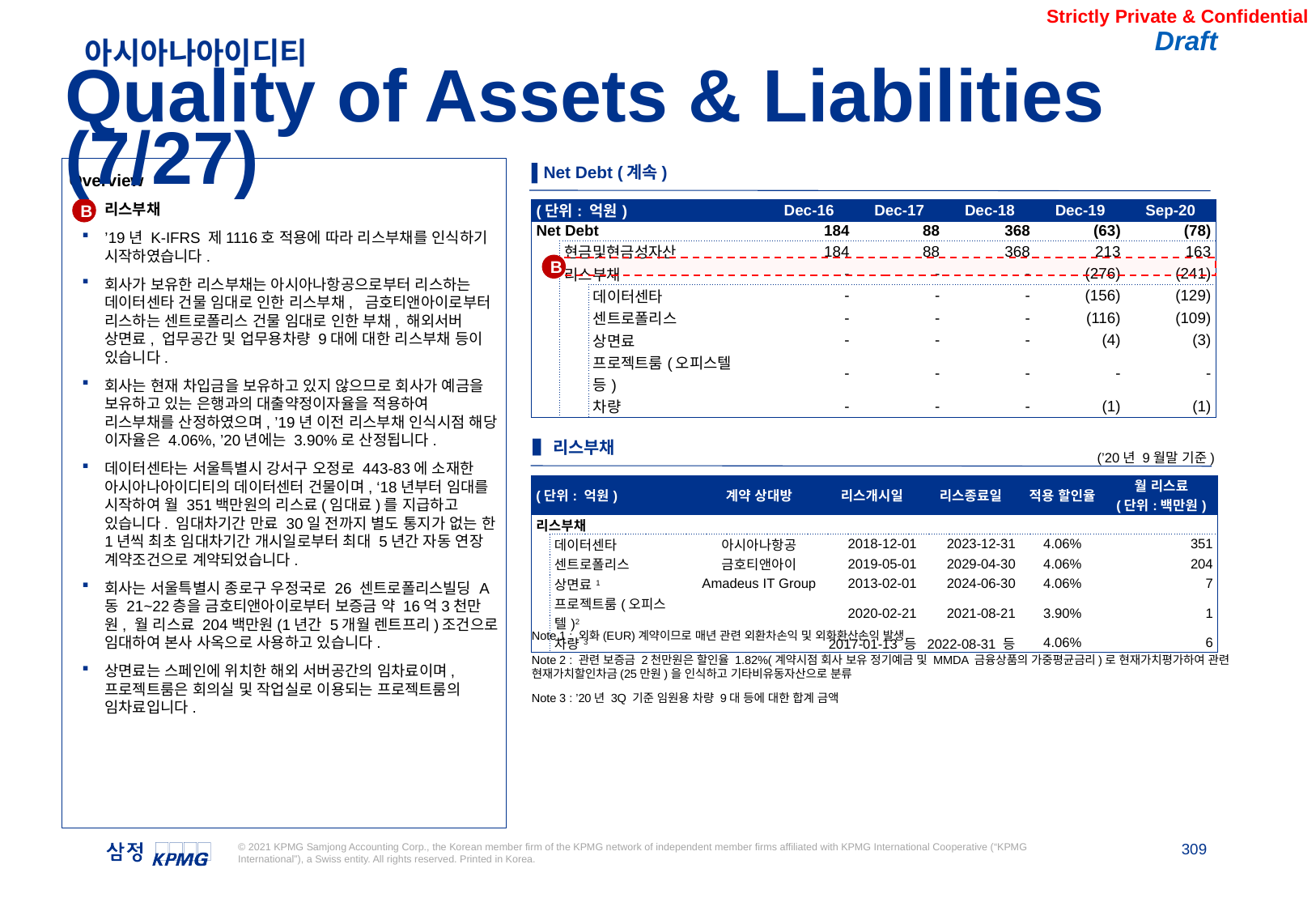

아시아나아이디티
Quality of Assets & Liabilities (7/27)
▌Net Debt (계속)
Overview
리스부채
’19년 K-IFRS 제1116호 적용에 따라 리스부채를 인식하기 시작하였습니다.
회사가 보유한 리스부채는 아시아나항공으로부터 리스하는 데이터센타 건물 임대로 인한 리스부채,  금호티앤아이로부터 리스하는 센트로폴리스 건물 임대로 인한 부채, 해외서버 상면료, 업무공간 및 업무용차량 9대에 대한 리스부채 등이 있습니다.
회사는 현재 차입금을 보유하고 있지 않으므로 회사가 예금을 보유하고 있는 은행과의 대출약정이자율을 적용하여 리스부채를 산정하였으며, ’19년 이전 리스부채 인식시점 해당 이자율은 4.06%, ’20년에는 3.90%로 산정됩니다.
데이터센타는 서울특별시 강서구 오정로 443-83에 소재한 아시아나아이디티의 데이터센터 건물이며, ‘18년부터 임대를 시작하여 월 351백만원의 리스료(임대료)를 지급하고 있습니다. 임대차기간 만료 30일 전까지 별도 통지가 없는 한 1년씩 최초 임대차기간 개시일로부터 최대 5년간 자동 연장 계약조건으로 계약되었습니다.
회사는 서울특별시 종로구 우정국로 26 센트로폴리스빌딩 A동 21~22층을 금호티앤아이로부터 보증금 약 16억3천만원, 월 리스료 204백만원(1년간 5개월 렌트프리)조건으로 임대하여 본사 사옥으로 사용하고 있습니다.
상면료는 스페인에 위치한 해외 서버공간의 임차료이며, 프로젝트룸은 회의실 및 작업실로 이용되는 프로젝트룸의  임차료입니다.

B
| (단위: 억원) |  |  | Dec-16 | Dec-17 | Dec-18 | Dec-19 | Sep-20 |
| --- | --- | --- | --- | --- | --- | --- | --- |
| Net Debt |  |  | 184 | 88 | 368 | (63) | (78) |
|  | 현금및현금성자산 |  | 184 | 88 | 368 | 213 | 163 |
|  | 리스부채 |  | - | - | - | (276) | (241) |
|  |  | 데이터센타 | - | - | - | (156) | (129) |
|  |  | 센트로폴리스 | - | - | - | (116) | (109) |
|  |  | 상면료 | - | - | - | (4) | (3) |
|  |  | 프로젝트룸(오피스텔 등) | - | - | - | - | - |
|  |  | 차량 | - | - | - | (1) | (1) |
B

▌리스부채
(’20년 9월말 기준)

| (단위: 억원) |  | 계약 상대방 | 리스개시일 | 리스종료일 | 적용 할인율 | 월 리스료 (단위:백만원) |
| --- | --- | --- | --- | --- | --- | --- |
| 리스부채 |  |  |  |  |  |  |
|  | 데이터센타 | 아시아나항공 | 2018-12-01 | 2023-12-31 | 4.06% | 351 |
|  | 센트로폴리스 | 금호티앤아이 | 2019-05-01 | 2029-04-30 | 4.06% | 204 |
|  | 상면료1 | Amadeus IT Group | 2013-02-01 | 2024-06-30 | 4.06% | 7 |
|  | 프로젝트룸(오피스텔)2 |  | 2020-02-21 | 2021-08-21 | 3.90% | 1 |
|  | 차량3 |  | 2017-01-13 등 | 2022-08-31 등 | 4.06% | 6 |
Note 1 : 외화(EUR)계약이므로 매년 관련 외환차손익 및 외화환산손익 발생
Note 2 : 관련 보증금 2천만원은 할인율 1.82%(계약시점 회사 보유 정기예금 및 MMDA 금융상품의 가중평균금리)로 현재가치평가하여 관련 현재가치할인차금(25만원)을 인식하고 기타비유동자산으로 분류
Note 3 : ’20년 3Q 기준 임원용 차량 9대 등에 대한 합계 금액